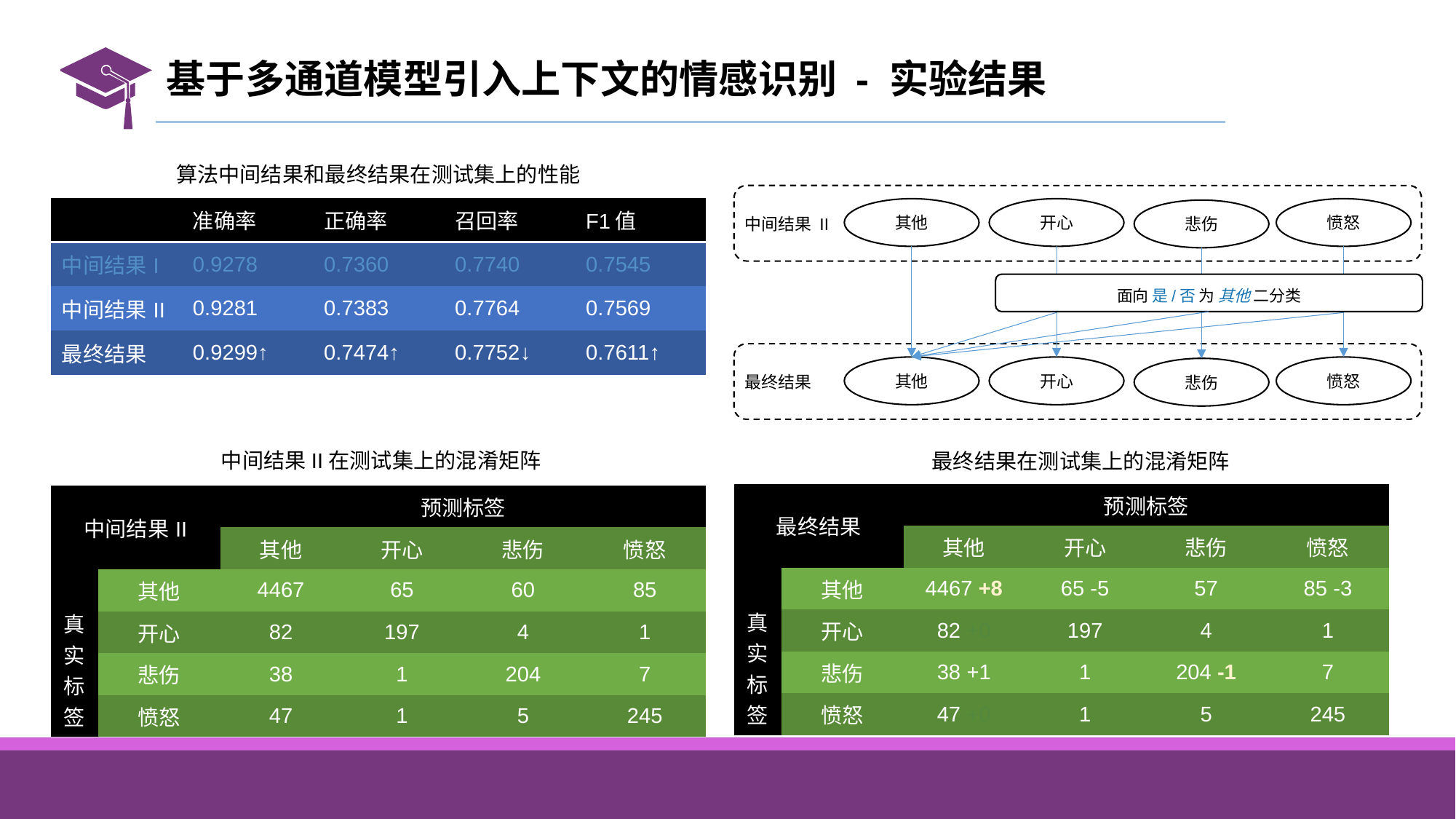

# 基于多通道模型引入上下文的情感识别 - 实验结果

算法中间结果和最终结果在测试集上的性能

愤怒
其他
开心
悲伤
中间结果 II
面向 是/否 为 其他 二分类

愤怒
其他
开心
悲伤
最终结果
|  | 准确率 | 正确率 | 召回率 | F1值 |
| --- | --- | --- | --- | --- |
| 中间结果I | 0.9278 | 0.7360 | 0.7740 | 0.7545 |
| 中间结果II | 0.9281 | 0.7383 | 0.7764 | 0.7569 |
| 最终结果 | 0.9299↑ | 0.7474↑ | 0.7752↓ | 0.7611↑ |
中间结果II在测试集上的混淆矩阵
最终结果在测试集上的混淆矩阵
| 最终结果 |  | 预测标签 |  |  |  |
| --- | --- | --- | --- | --- | --- |
|  |  | 其他 | 开心 | 悲伤 | 愤怒 |
| 真实标签 | 其他 | 4467 +8 | 65 -5 | 57 | 85 -3 |
|  | 开心 | 82 +0 | 197 | 4 | 1 |
|  | 悲伤 | 38 +1 | 1 | 204 -1 | 7 |
|  | 愤怒 | 47 +0 | 1 | 5 | 245 |
| 中间结果II |  | 预测标签 |  |  |  |
| --- | --- | --- | --- | --- | --- |
|  |  | 其他 | 开心 | 悲伤 | 愤怒 |
| 真实标签 | 其他 | 4467 | 65 | 60 | 85 |
|  | 开心 | 82 | 197 | 4 | 1 |
|  | 悲伤 | 38 | 1 | 204 | 7 |
|  | 愤怒 | 47 | 1 | 5 | 245 |